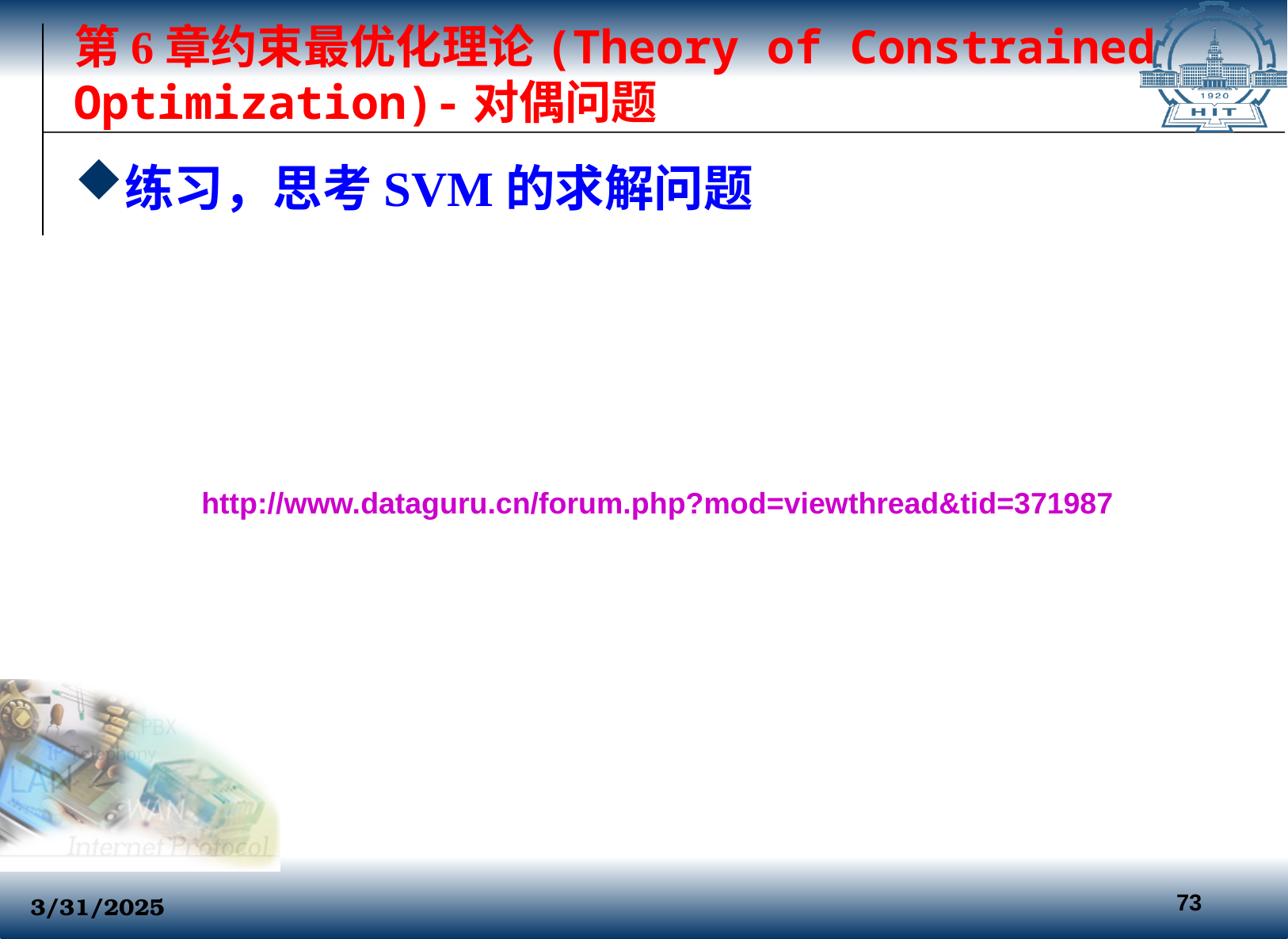

# 第6章约束最优化理论(Theory of Constrained Optimization)-对偶问题
练习，思考SVM的求解问题
http://www.dataguru.cn/forum.php?mod=viewthread&tid=371987